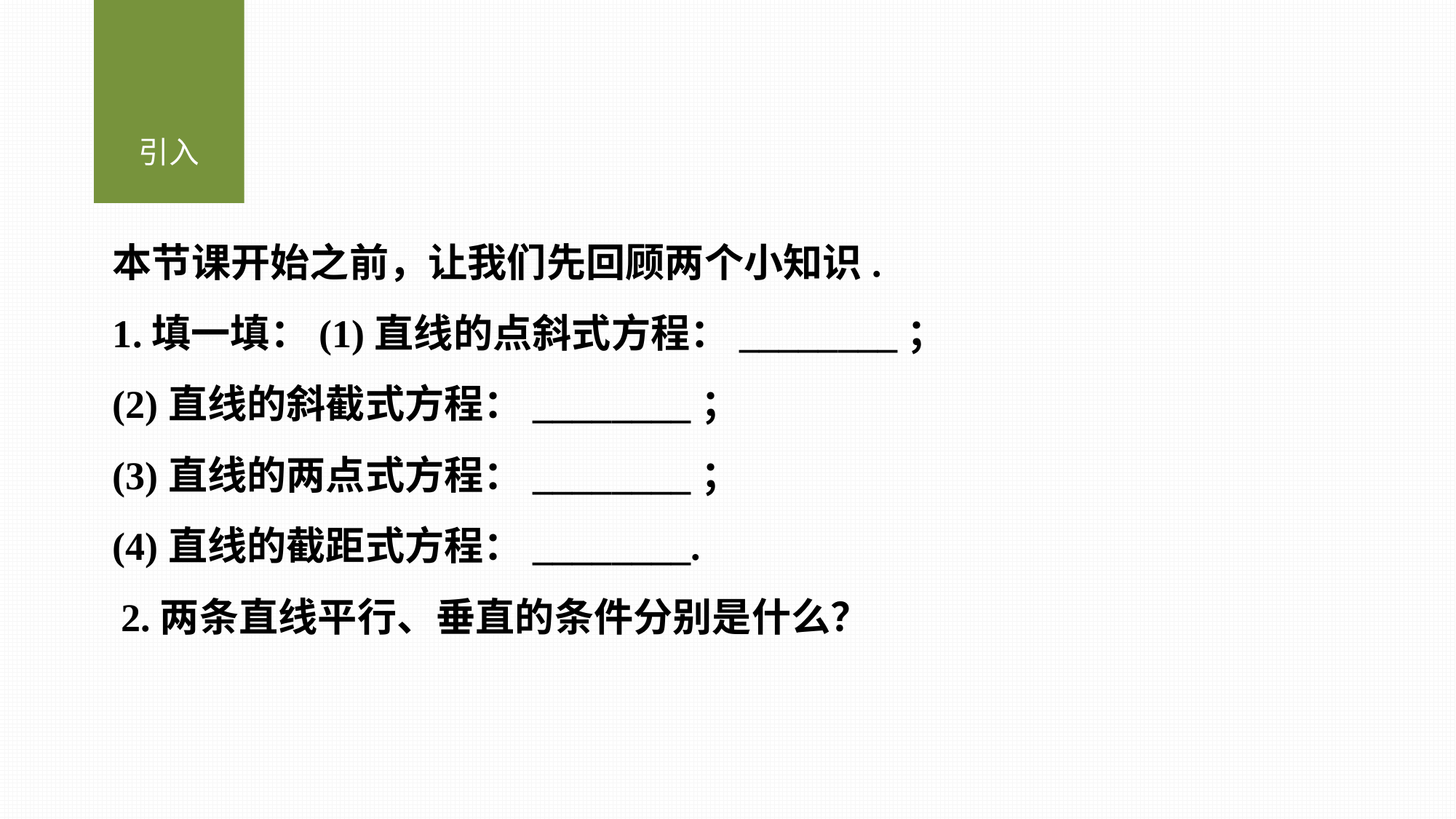

引入
本节课开始之前，让我们先回顾两个小知识.
1.填一填：(1)直线的点斜式方程：________；
(2)直线的斜截式方程：________；
(3)直线的两点式方程：________；
(4)直线的截距式方程：________.
2.两条直线平行、垂直的条件分别是什么？